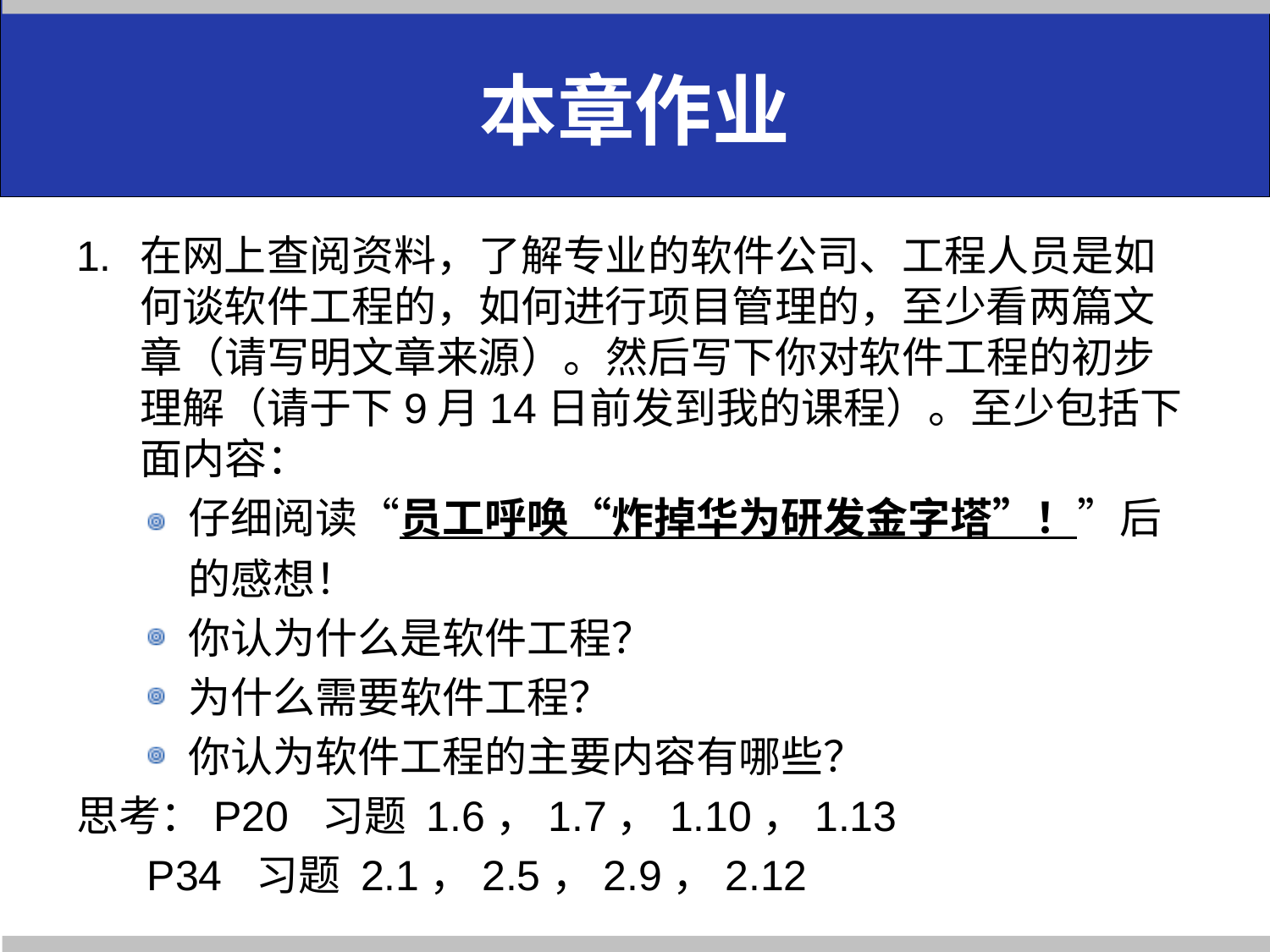

# 本章作业
在网上查阅资料，了解专业的软件公司、工程人员是如何谈软件工程的，如何进行项目管理的，至少看两篇文章（请写明文章来源）。然后写下你对软件工程的初步理解（请于下9月14日前发到我的课程）。至少包括下面内容：
仔细阅读“员工呼唤“炸掉华为研发金字塔”！”后的感想！
你认为什么是软件工程？
为什么需要软件工程？
你认为软件工程的主要内容有哪些？
思考：P20  习题 1.6，1.7，1.10，1.13
      P34  习题 2.1，2.5，2.9，2.12